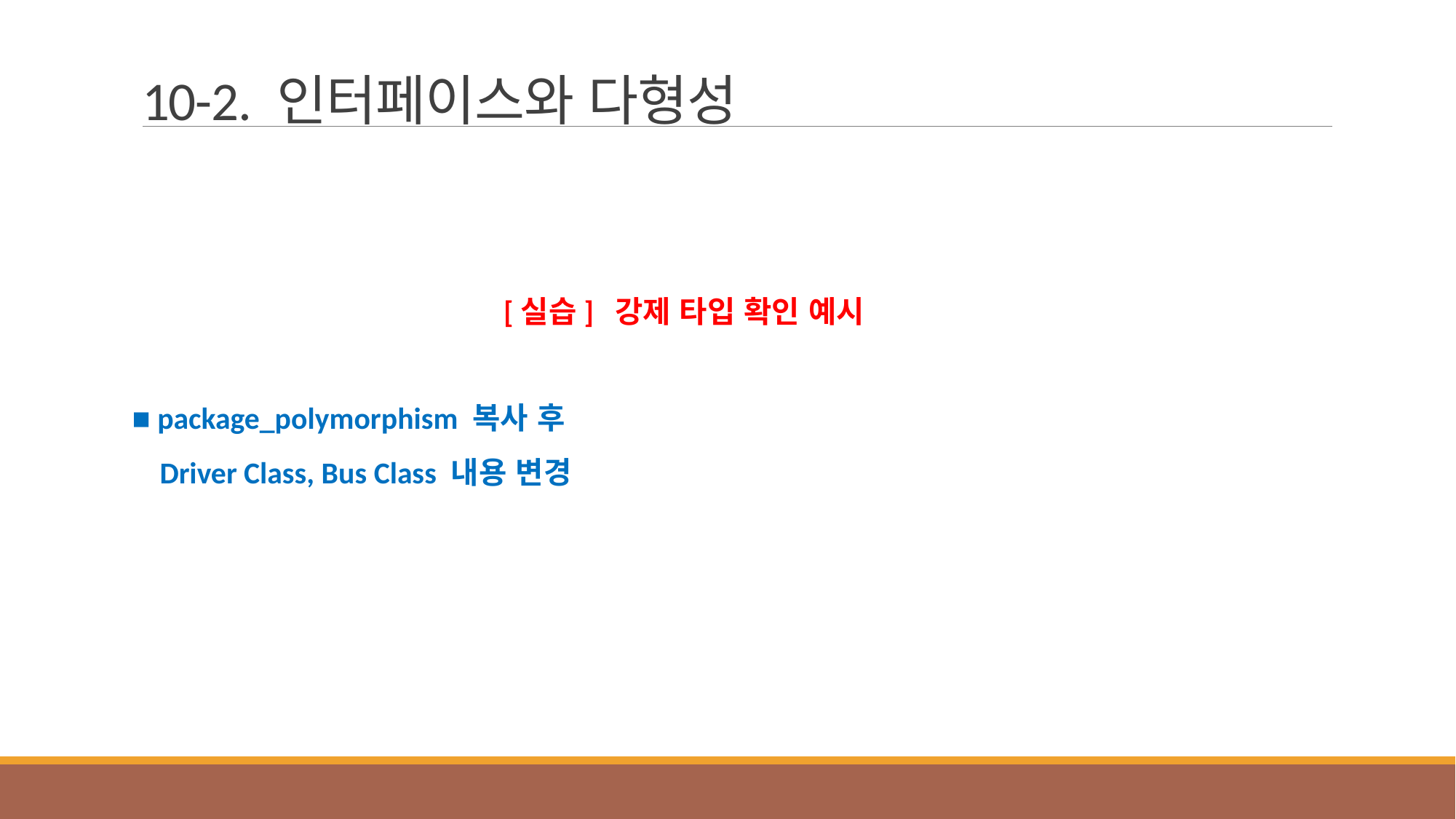

# 10-2. 인터페이스와 다형성
[실습]  강제 타입 확인 예시
■ package_polymorphism 복사 후
    Driver Class, Bus Class 내용 변경